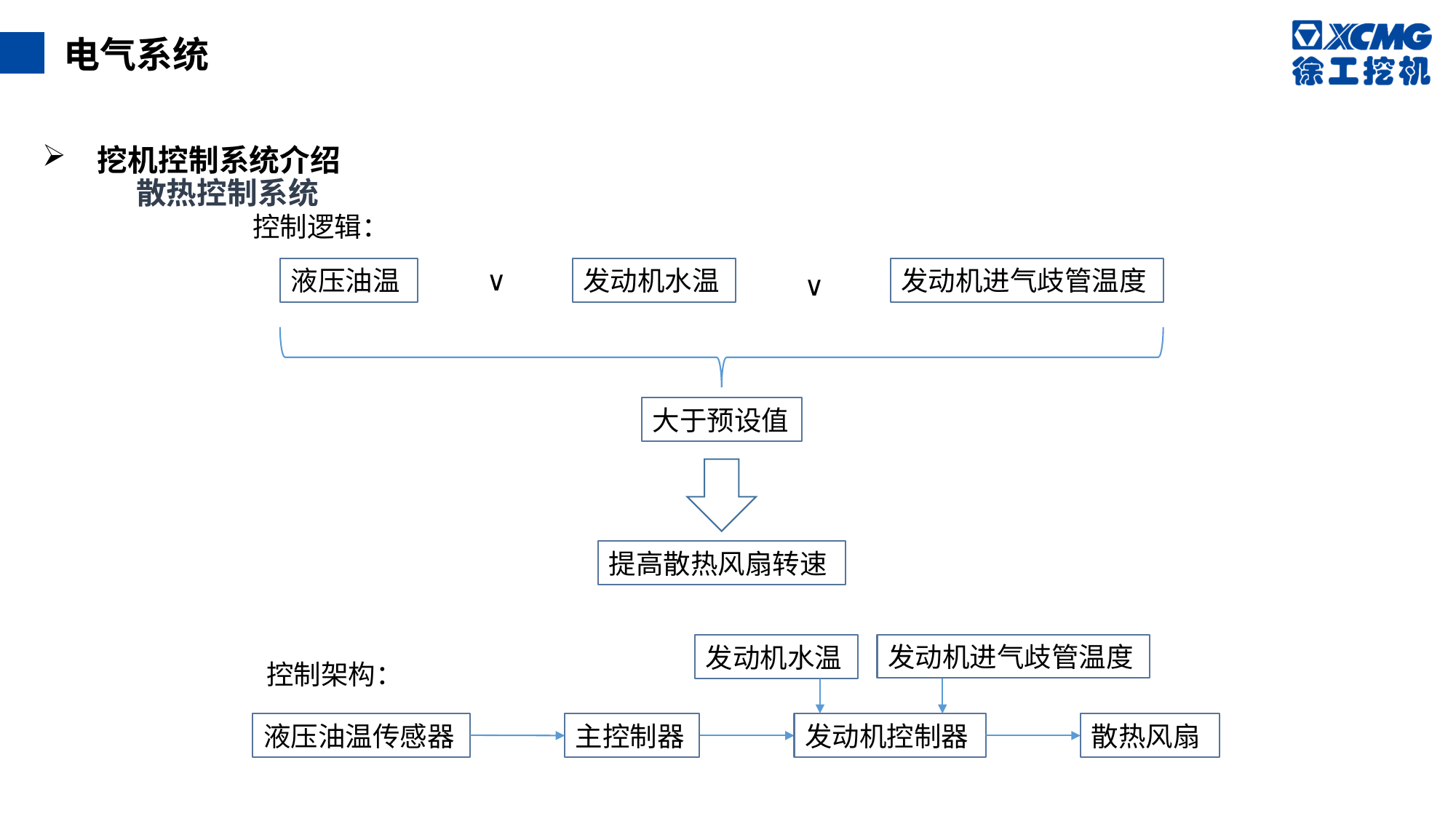

电气系统
 挖机控制系统介绍
    散热控制系统

控制逻辑：
发动机水温
液压油温
∨
发动机进气歧管温度
∨
大于预设值

提高散热风扇转速
发动机进气歧管温度
发动机水温
控制架构：
液压油温传感器
主控制器
发动机控制器
散热风扇